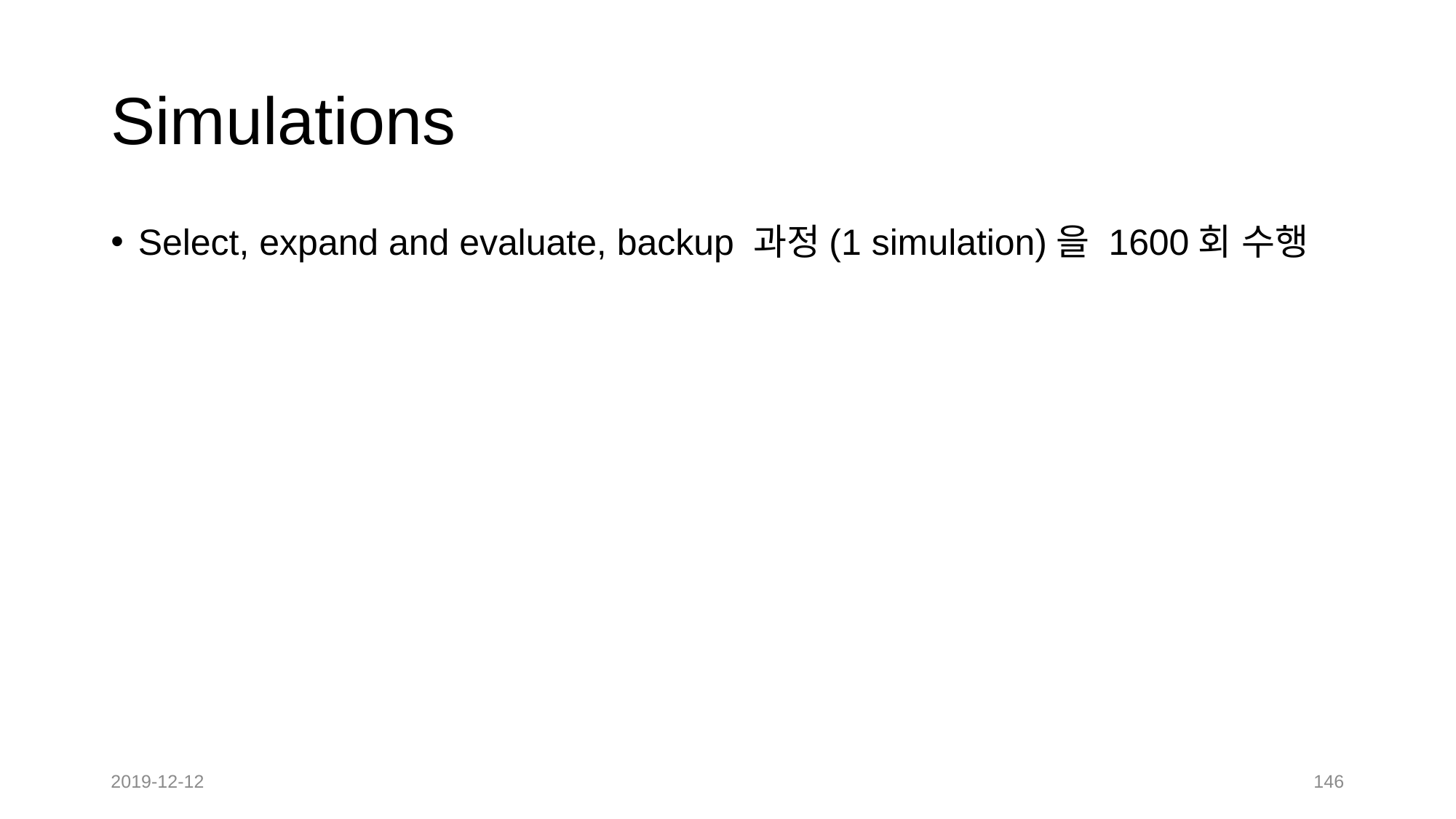

# Simulations
Select, expand and evaluate, backup 과정(1 simulation)을 1600회 수행
2019-12-12
146